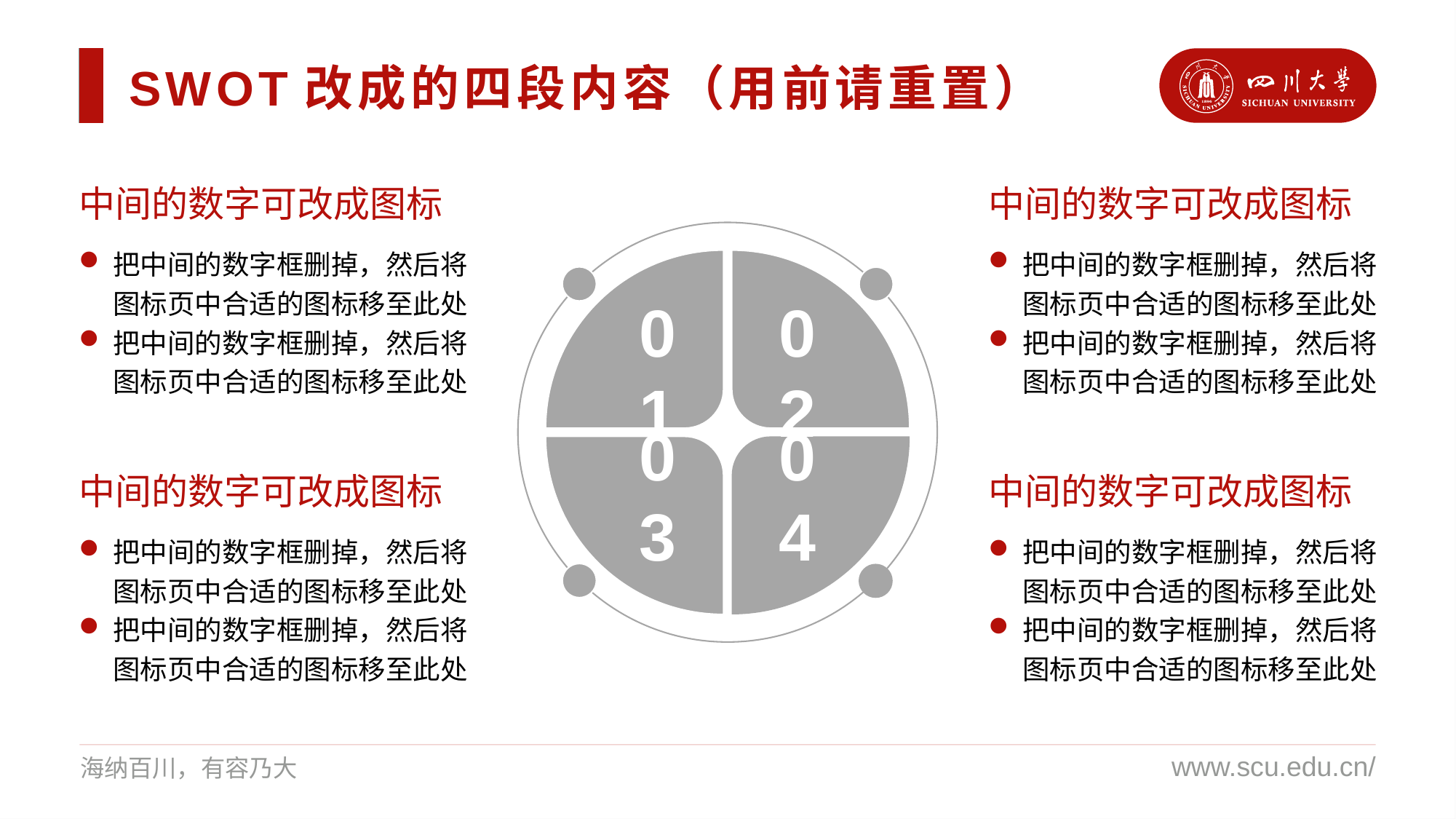

SWOT改成的四段内容（用前请重置）
中间的数字可改成图标
中间的数字可改成图标

把中间的数字框删掉，然后将图标页中合适的图标移至此处
把中间的数字框删掉，然后将图标页中合适的图标移至此处
把中间的数字框删掉，然后将图标页中合适的图标移至此处
把中间的数字框删掉，然后将图标页中合适的图标移至此处
01
02
03
04
中间的数字可改成图标
中间的数字可改成图标
把中间的数字框删掉，然后将图标页中合适的图标移至此处
把中间的数字框删掉，然后将图标页中合适的图标移至此处
把中间的数字框删掉，然后将图标页中合适的图标移至此处
把中间的数字框删掉，然后将图标页中合适的图标移至此处